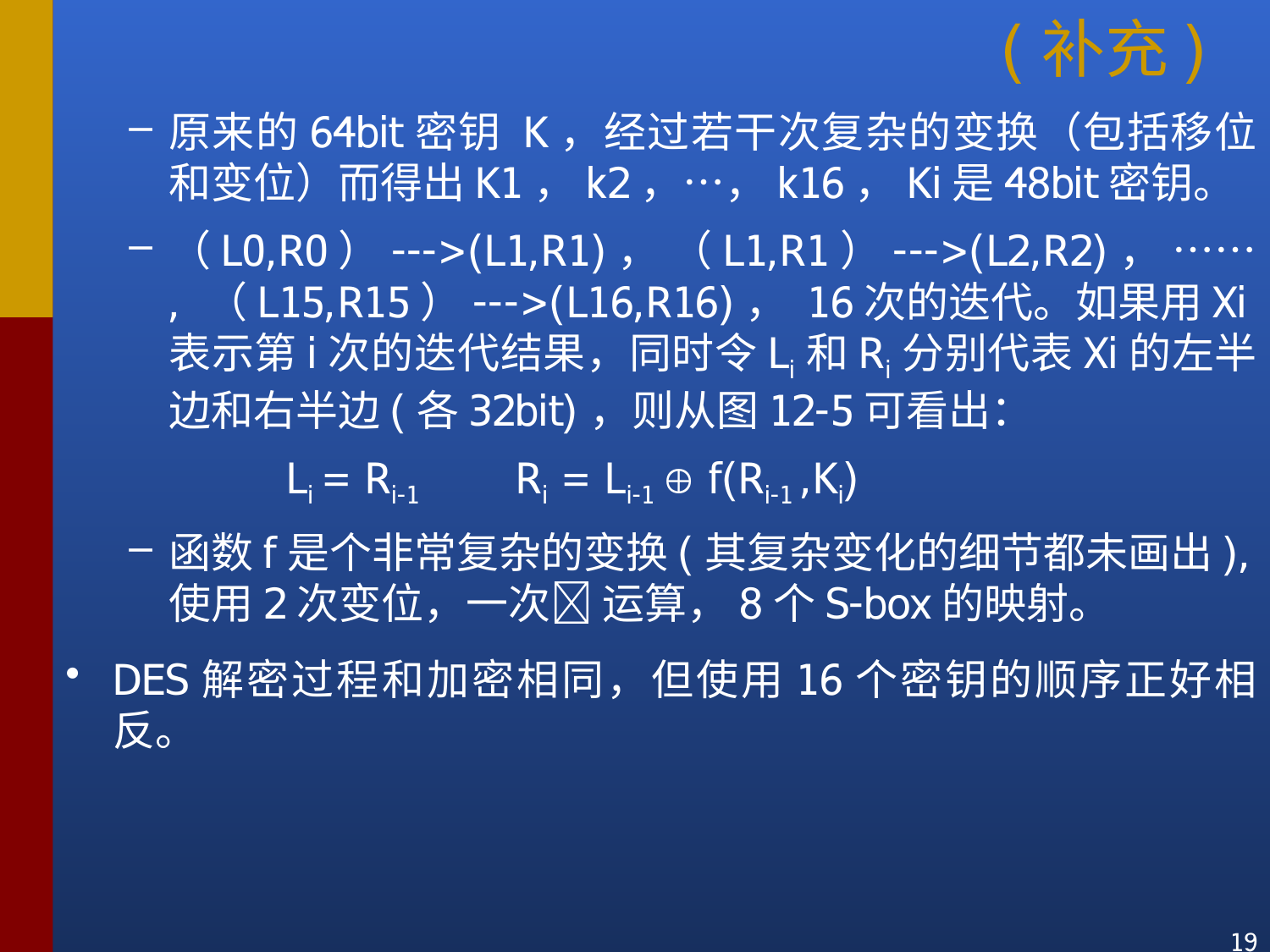

# (补充)

原来的64bit密钥 K，经过若干次复杂的变换（包括移位和变位）而得出K1，k2，…，k16，Ki是48bit密钥。
（L0,R0）--->(L1,R1)， （L1,R1）--->(L2,R2)， …… , （L15,R15）--->(L16,R16)， 16次的迭代。如果用Xi表示第i次的迭代结果，同时令Li和Ri分别代表Xi的左半边和右半边(各32bit)，则从图12-5可看出：
            Li = Ri-1            Ri = Li-1 ⊕ f(Ri-1 ,Ki)
函数f是个非常复杂的变换(其复杂变化的细节都未画出),使用2次变位，一次⊕ 运算，8个S-box的映射。
DES解密过程和加密相同，但使用16个密钥的顺序正好相反。
19